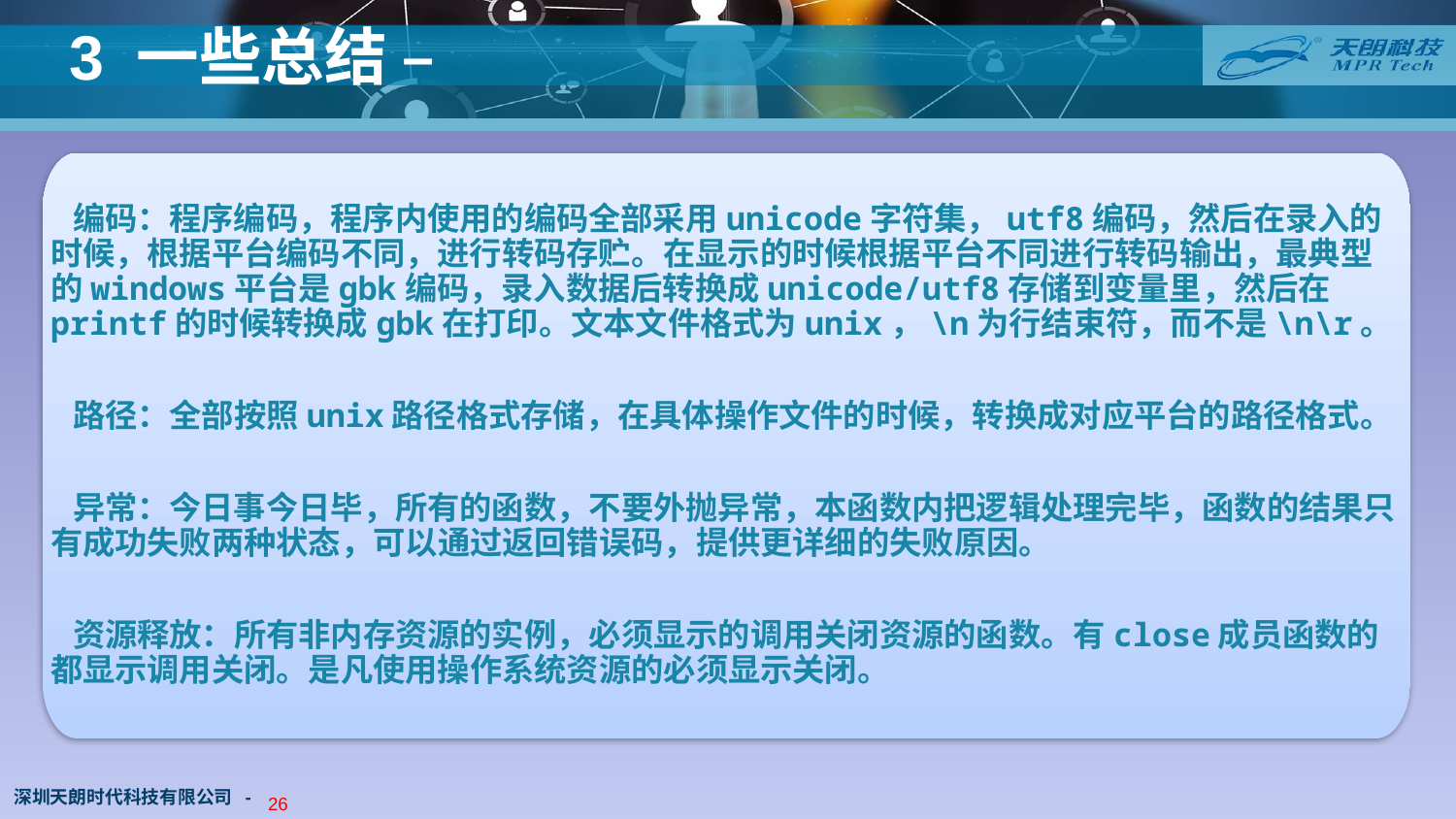

3 一些总结 –
  编码：程序编码，程序内使用的编码全部采用unicode字符集，utf8编码，然后在录入的时候，根据平台编码不同，进行转码存贮。在显示的时候根据平台不同进行转码输出，最典型的windows平台是gbk编码，录入数据后转换成unicode/utf8存储到变量里，然后在printf的时候转换成gbk在打印。文本文件格式为unix，\n为行结束符，而不是\n\r。

  路径：全部按照unix路径格式存储，在具体操作文件的时候，转换成对应平台的路径格式。

  异常：今日事今日毕，所有的函数，不要外抛异常，本函数内把逻辑处理完毕，函数的结果只有成功失败两种状态，可以通过返回错误码，提供更详细的失败原因。

  资源释放：所有非内存资源的实例，必须显示的调用关闭资源的函数。有close成员函数的都显示调用关闭。是凡使用操作系统资源的必须显示关闭。
深圳天朗时代科技有限公司  -
26